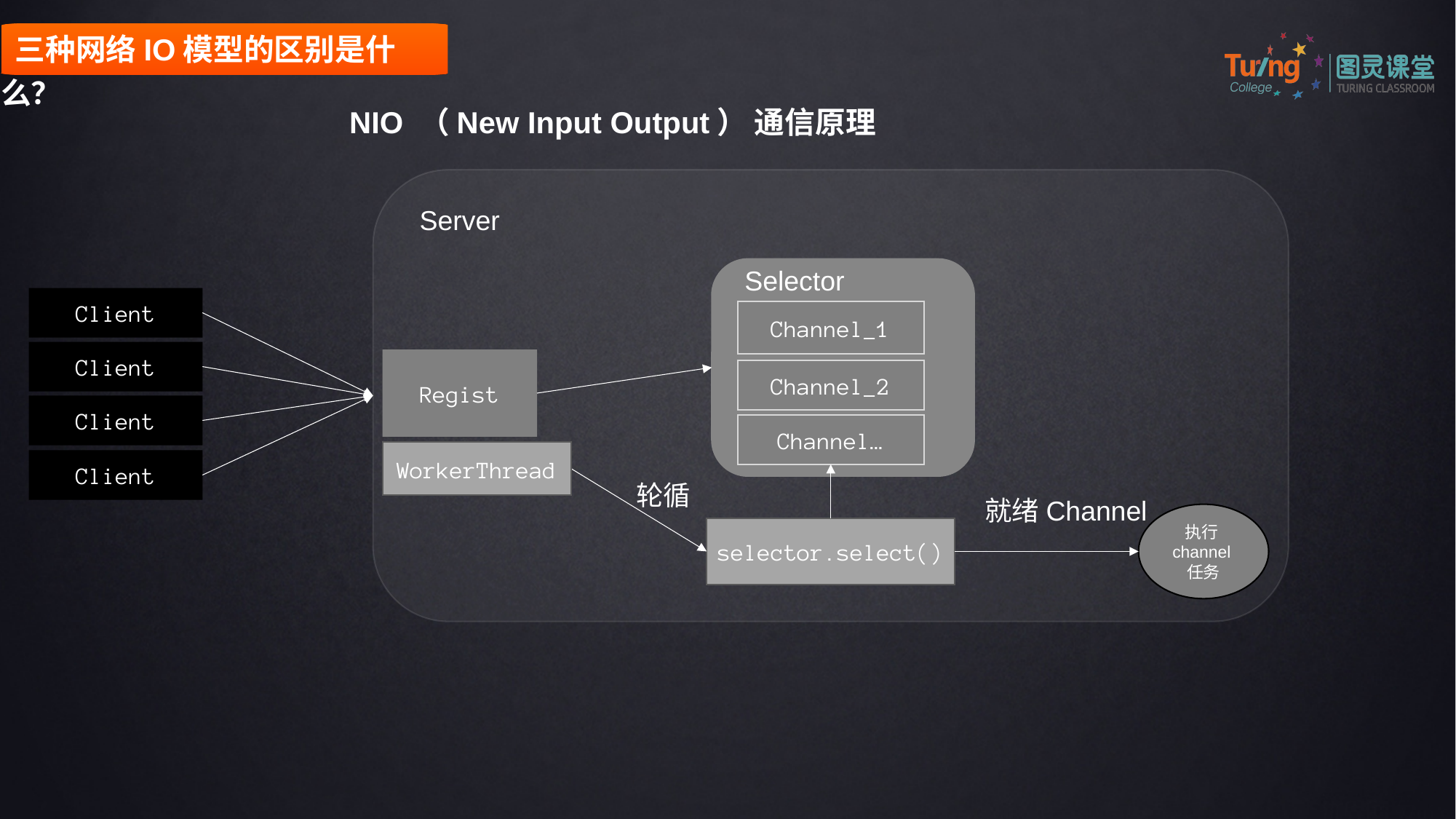

三种网络IO模型的区别是什么？
NIO （New Input Output） 通信原理

Server
Selector

Client
Channel_1
Client
Regist
Channel_2
Client
Channel…
WorkerThread
Client
轮循
就绪Channel
执行channel任务
selector.select()